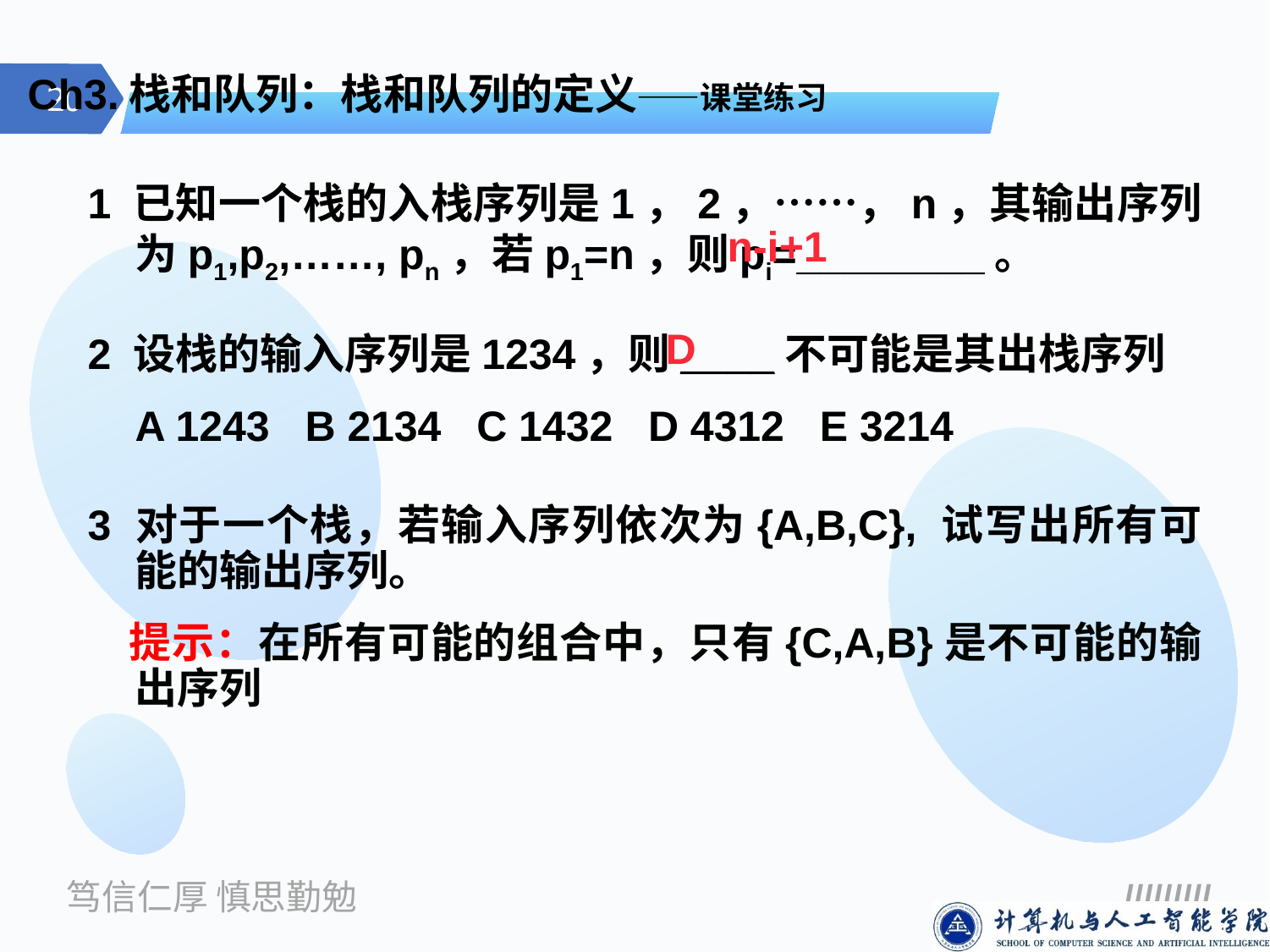

# Ch3.栈和队列：栈和队列的定义——课堂练习
1 已知一个栈的入栈序列是1，2，……，n，其输出序列为p1,p2,……, pn，若p1=n，则pi=________。
2 设栈的输入序列是1234，则____不可能是其出栈序列
    A 1243   B 2134   C 1432   D 4312   E 3214
3 对于一个栈，若输入序列依次为{A,B,C}, 试写出所有可能的输出序列。
   提示：在所有可能的组合中，只有{C,A,B}是不可能的输出序列
n-i+1
D
20